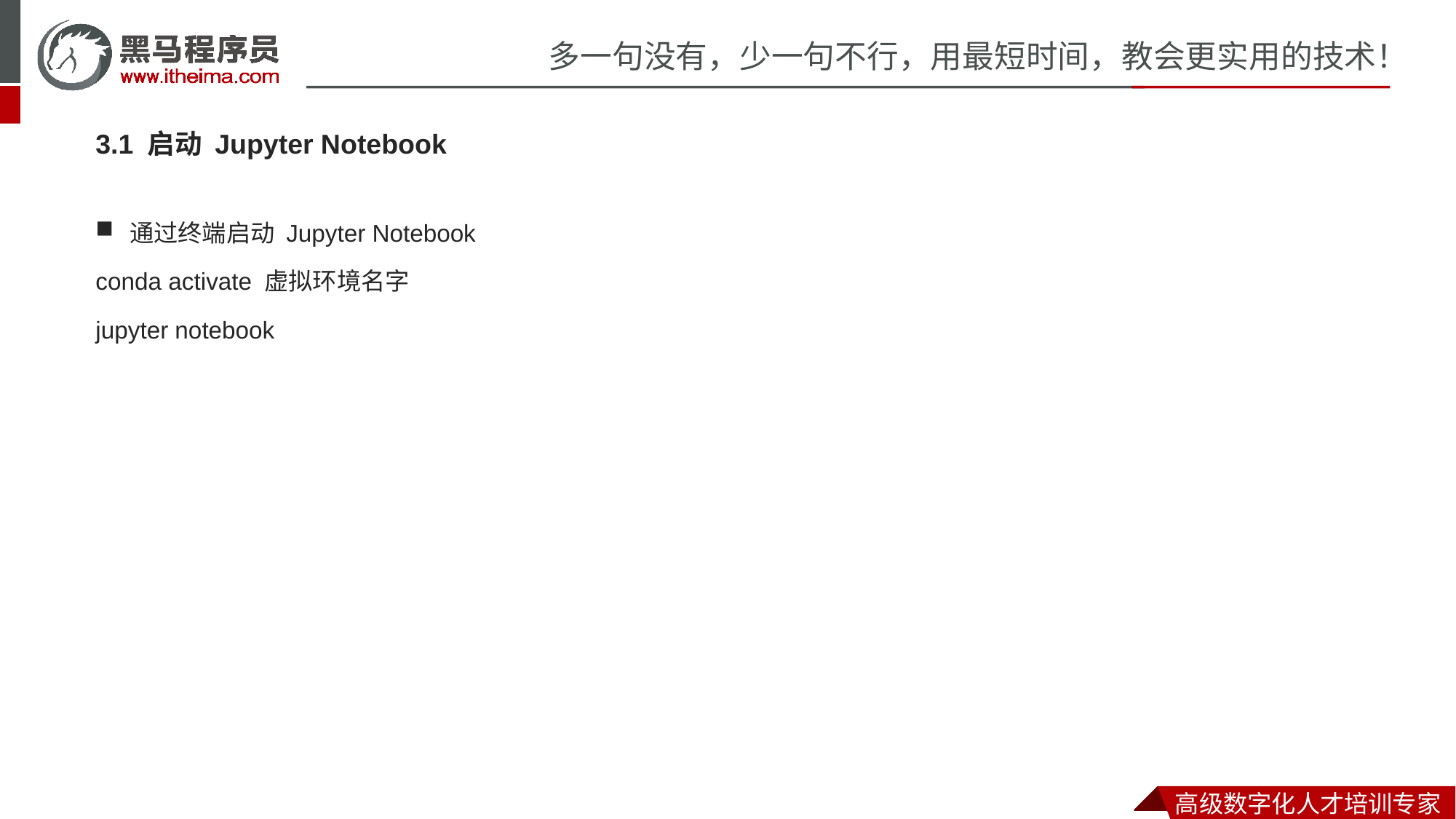

3.1 启动 Jupyter Notebook
通过终端启动 Jupyter Notebook
conda activate 虚拟环境名字
jupyter notebook